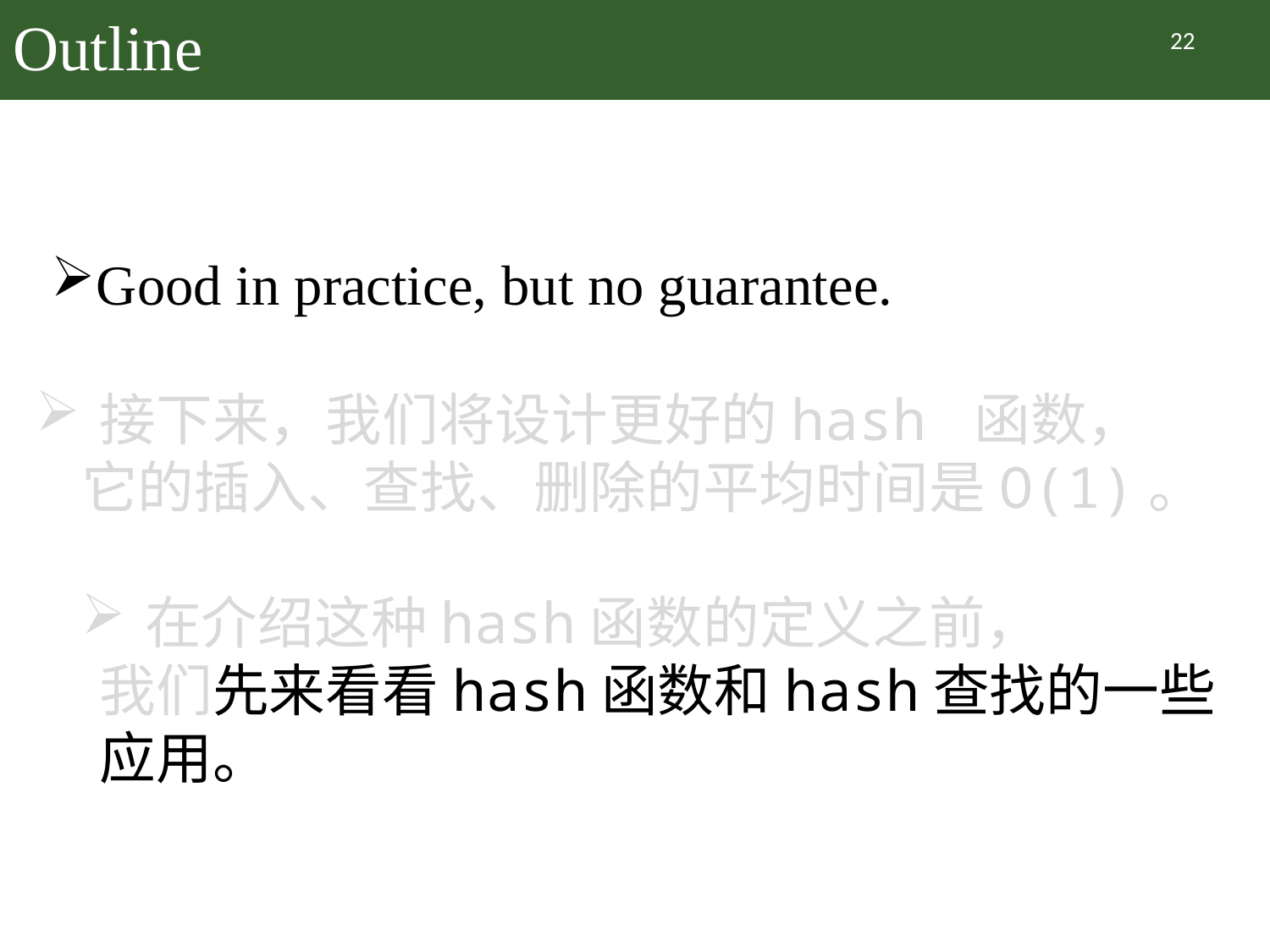

# Outline
22
Good in practice, but no guarantee.

接下来，我们将设计更好的hash 函数，
它的插入、查找、删除的平均时间是O(1)。

在介绍这种hash函数的定义之前，
我们先来看看hash函数和hash查找的一些应用。